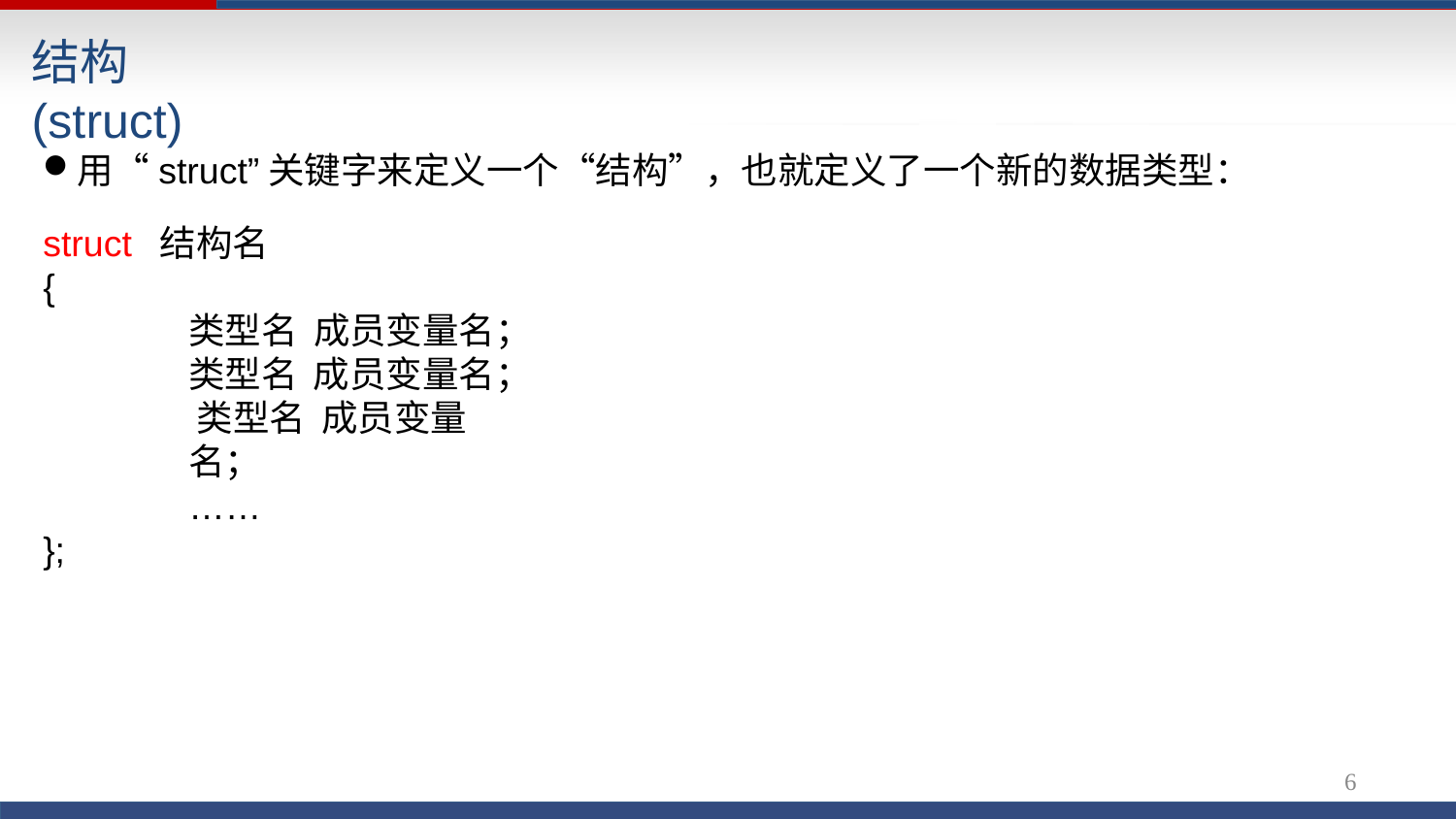

# 结构(struct)
用“struct”关键字来定义一个“结构”，也就定义了一个新的数据类型：

struct 结构名
{
类型名 成员变量名；
类型名 成员变量名；  类型名 成员变量名；
……
};
6